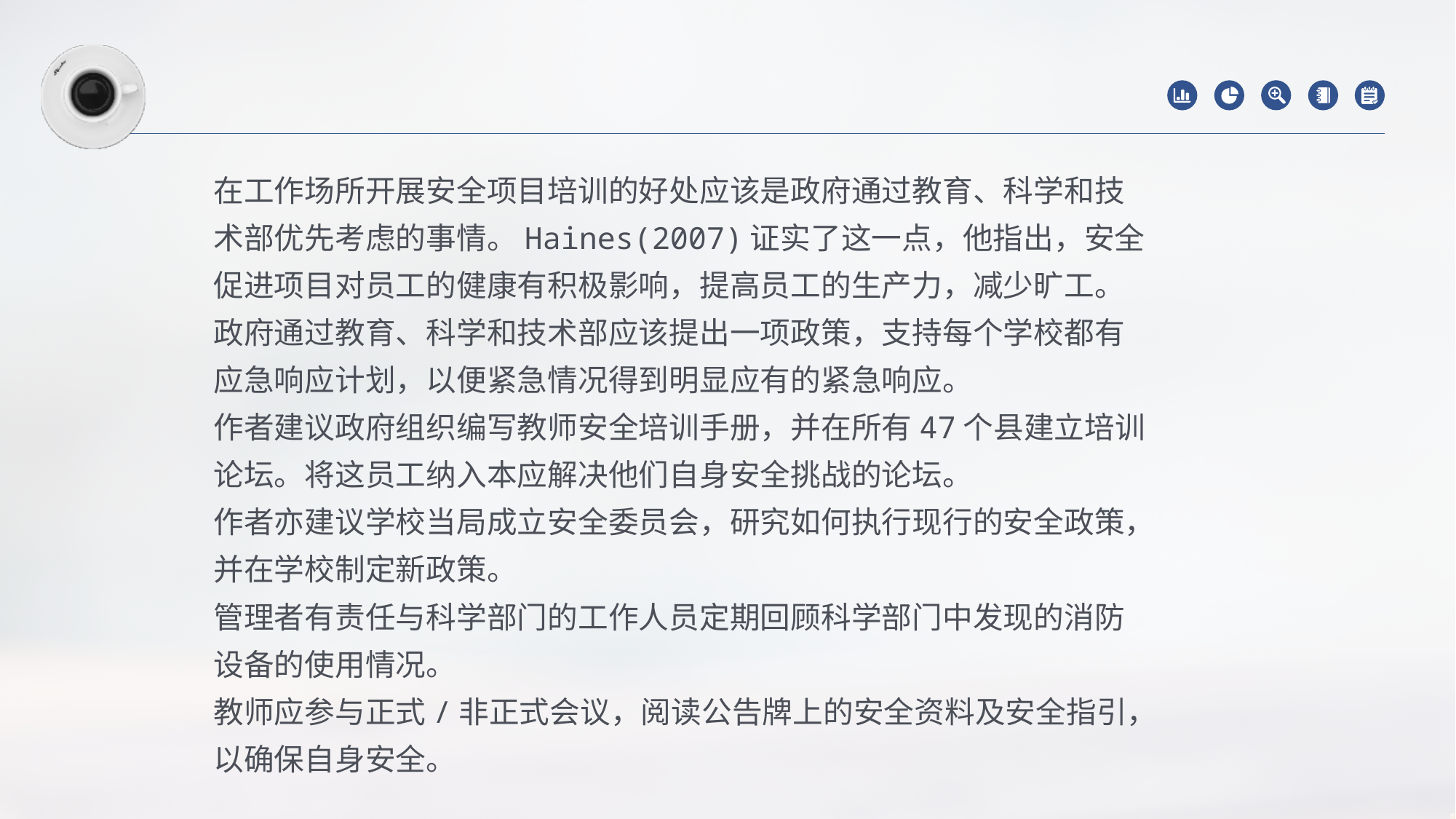

在工作场所开展安全项目培训的好处应该是政府通过教育、科学和技术部优先考虑的事情。Haines(2007)证实了这一点，他指出，安全促进项目对员工的健康有积极影响，提高员工的生产力，减少旷工。
政府通过教育、科学和技术部应该提出一项政策，支持每个学校都有应急响应计划，以便紧急情况得到明显应有的紧急响应。
作者建议政府组织编写教师安全培训手册，并在所有47个县建立培训论坛。将这员工纳入本应解决他们自身安全挑战的论坛。
作者亦建议学校当局成立安全委员会，研究如何执行现行的安全政策，并在学校制定新政策。
管理者有责任与科学部门的工作人员定期回顾科学部门中发现的消防设备的使用情况。
教师应参与正式/非正式会议，阅读公告牌上的安全资料及安全指引，以确保自身安全。